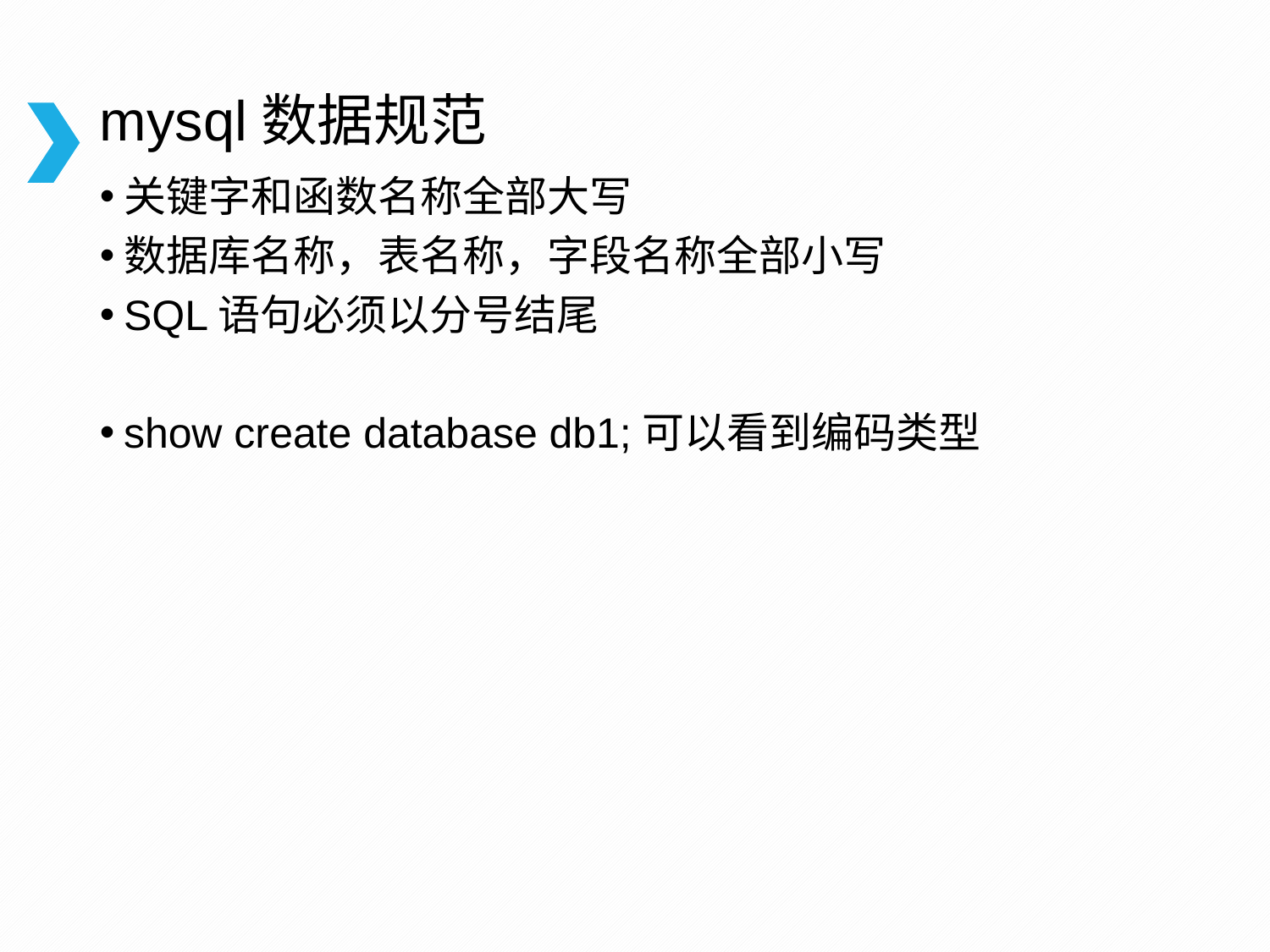

# mysql数据规范
关键字和函数名称全部大写
数据库名称，表名称，字段名称全部小写
SQL语句必须以分号结尾

show create database db1;可以看到编码类型